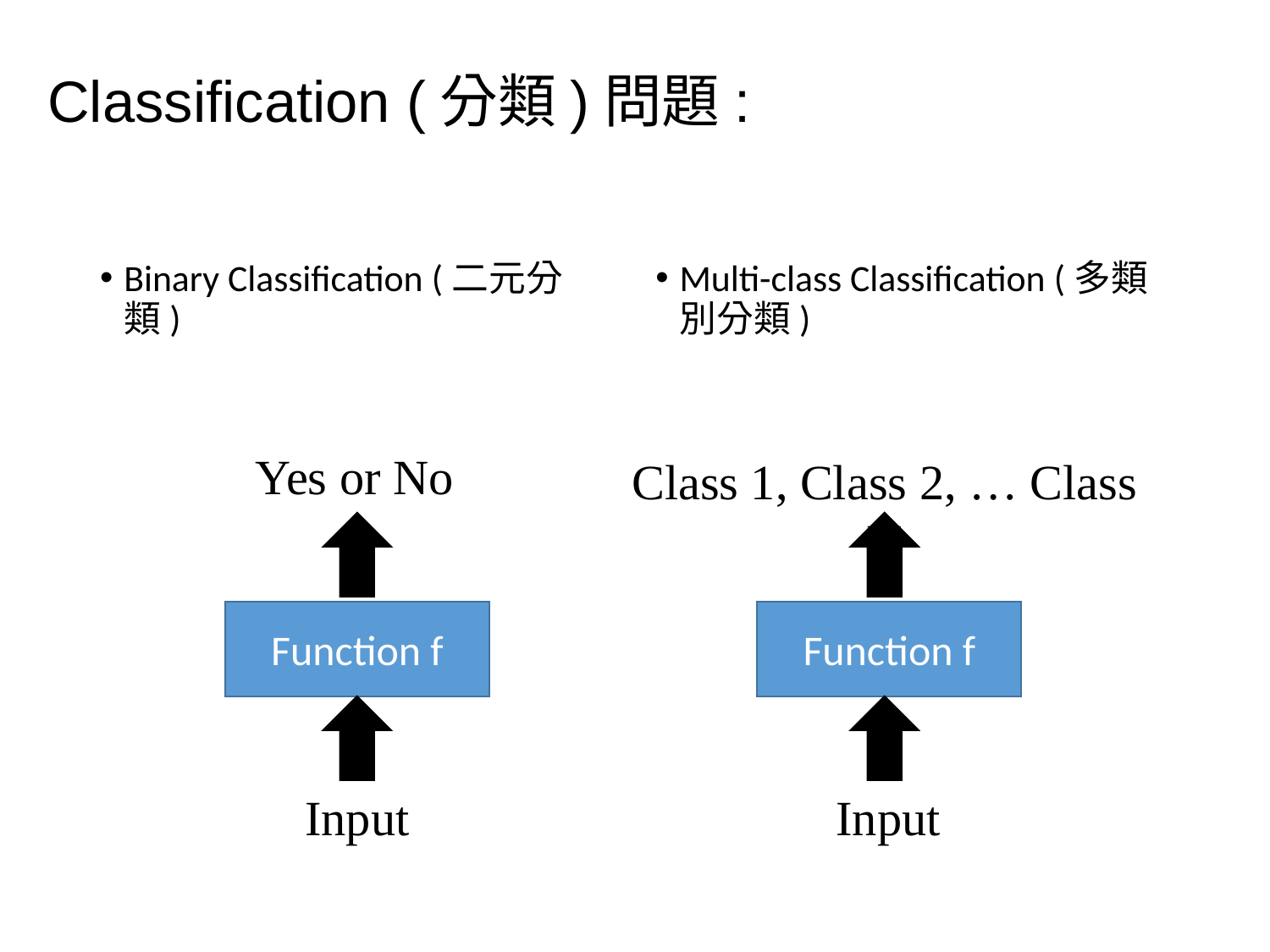

# Classification (分類)問題:
Binary Classification (二元分類)
Multi-class Classification (多類別分類)

Yes or No
Class 1, Class 2, … Class N

Function f
Function f

Input
Input